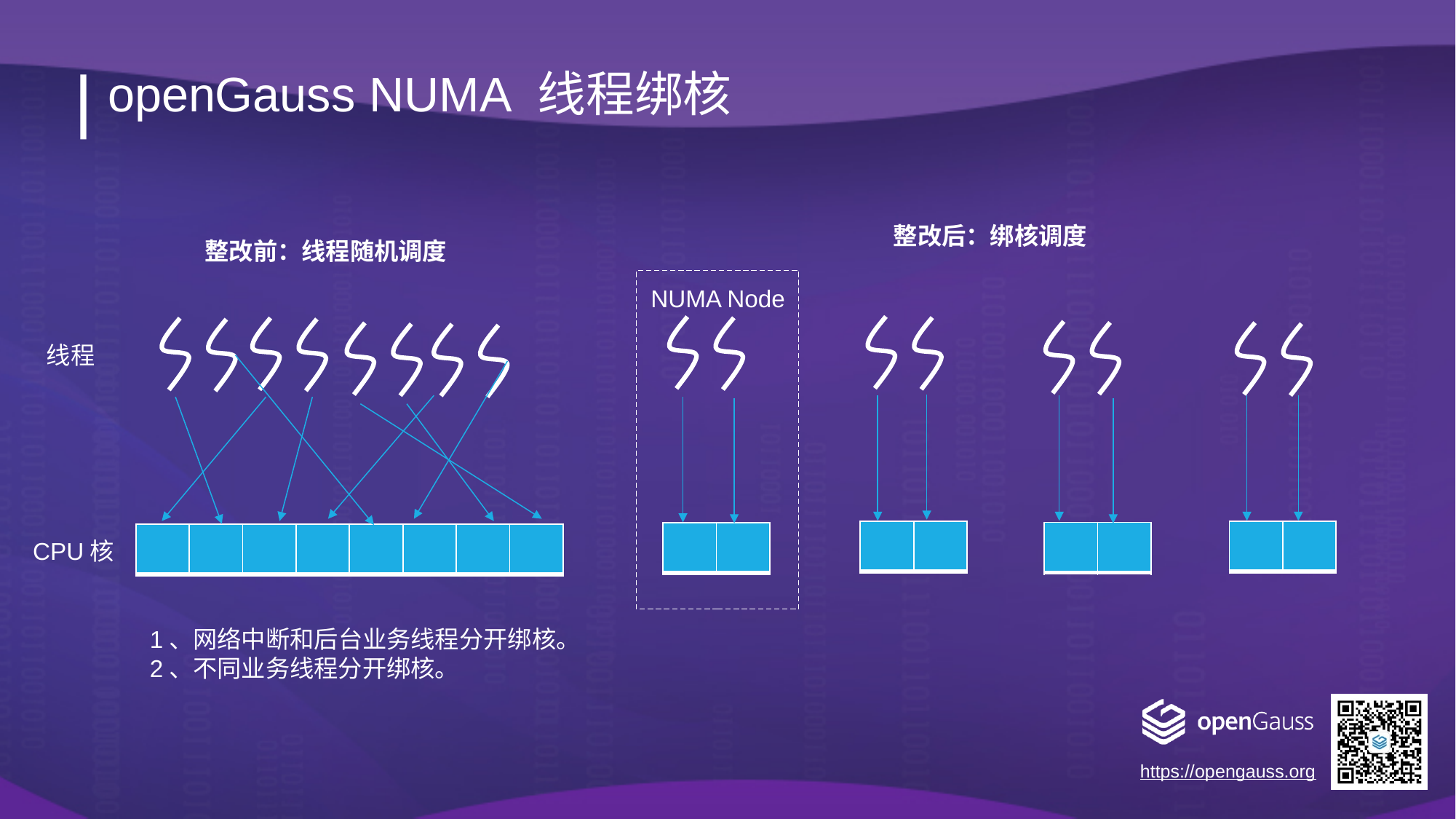

openGauss NUMA 线程绑核
整改后：绑核调度
整改前：线程随机调度

NUMA Node

线程
|  |  |
| --- | --- |
|  |  |
| --- | --- |
|  |  |
| --- | --- |
|  |  |
| --- | --- |
|  |  |  |  |  |  |  |  |
| --- | --- | --- | --- | --- | --- | --- | --- |
CPU核
1、网络中断和后台业务线程分开绑核。
2、不同业务线程分开绑核。